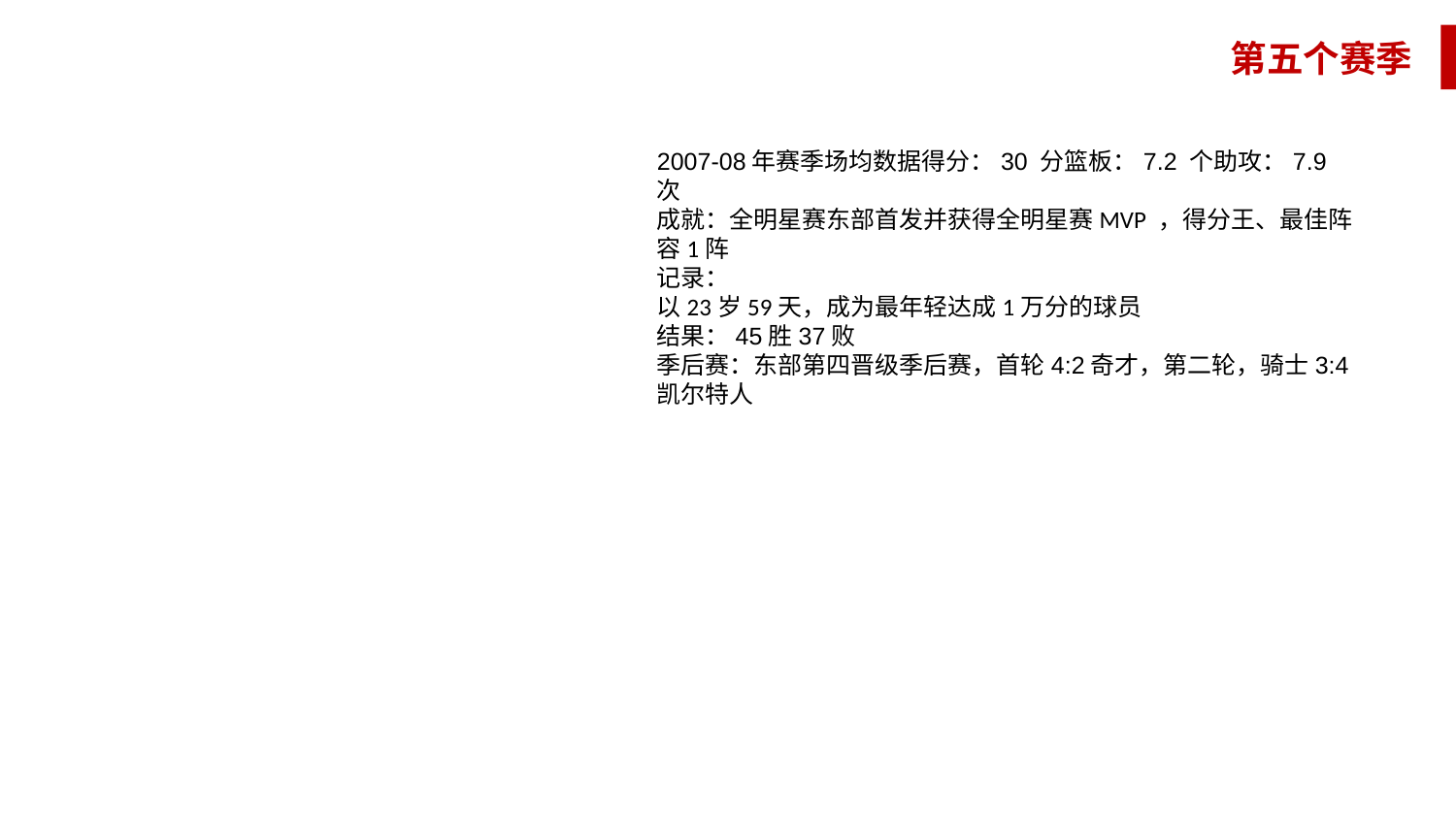

第五个赛季
2007-08年赛季场均数据得分：30 分篮板：7.2 个助攻：7.9次
成就：全明星赛东部首发并获得全明星赛MVP ，得分王、最佳阵容1阵
记录：
以23岁59天，成为最年轻达成1万分的球员
结果：45胜37败
季后赛：东部第四晋级季后赛，首轮4:2奇才，第二轮，骑士3:4凯尔特人